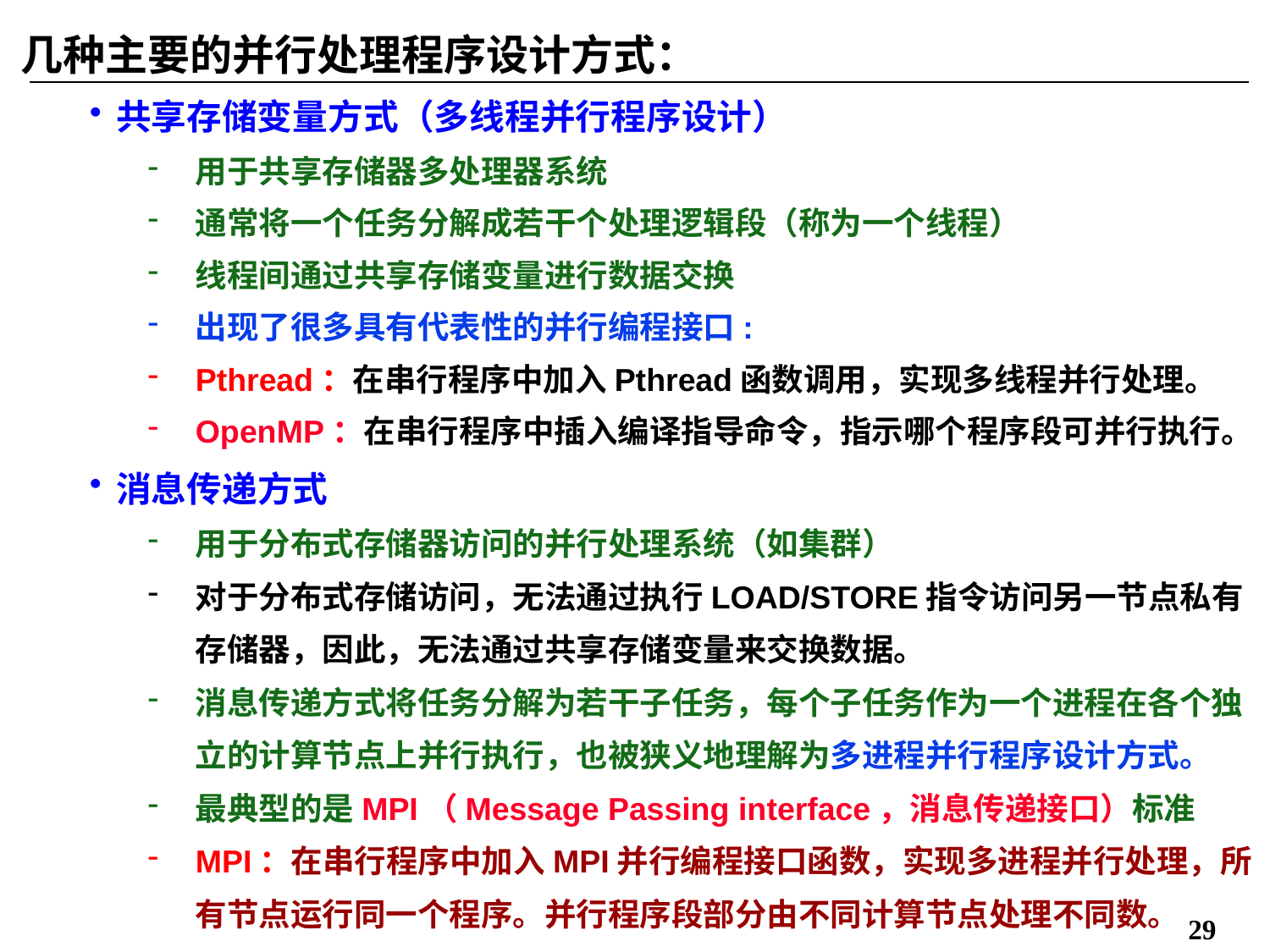

几种主要的并行处理程序设计方式：
共享存储变量方式（多线程并行程序设计）
用于共享存储器多处理器系统
通常将一个任务分解成若干个处理逻辑段（称为一个线程）
线程间通过共享存储变量进行数据交换
出现了很多具有代表性的并行编程接口:
Pthread：在串行程序中加入Pthread函数调用，实现多线程并行处理。
OpenMP：在串行程序中插入编译指导命令，指示哪个程序段可并行执行。
消息传递方式
用于分布式存储器访问的并行处理系统（如集群）
对于分布式存储访问，无法通过执行LOAD/STORE指令访问另一节点私有存储器，因此，无法通过共享存储变量来交换数据。
消息传递方式将任务分解为若干子任务，每个子任务作为一个进程在各个独立的计算节点上并行执行，也被狭义地理解为多进程并行程序设计方式。
最典型的是MPI（Message Passing interface，消息传递接口）标准
MPI：在串行程序中加入MPI并行编程接口函数，实现多进程并行处理，所有节点运行同一个程序。并行程序段部分由不同计算节点处理不同数。